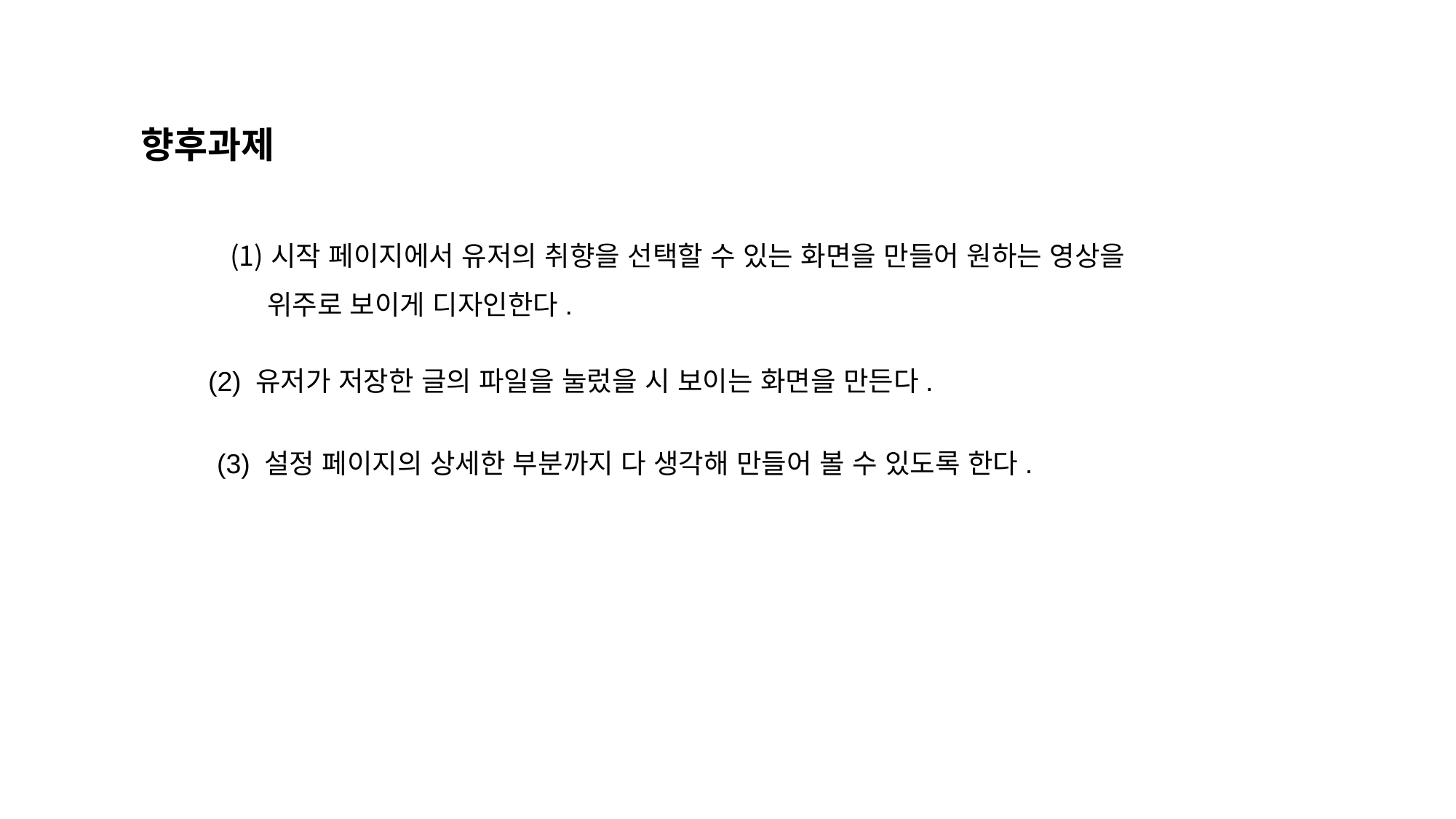

향후과제
시작 페이지에서 유저의 취향을 선택할 수 있는 화면을 만들어 원하는 영상을
    위주로 보이게 디자인한다.
(2) 유저가 저장한 글의 파일을 눌렀을 시 보이는 화면을 만든다.
(3) 설정 페이지의 상세한 부분까지 다 생각해 만들어 볼 수 있도록 한다.